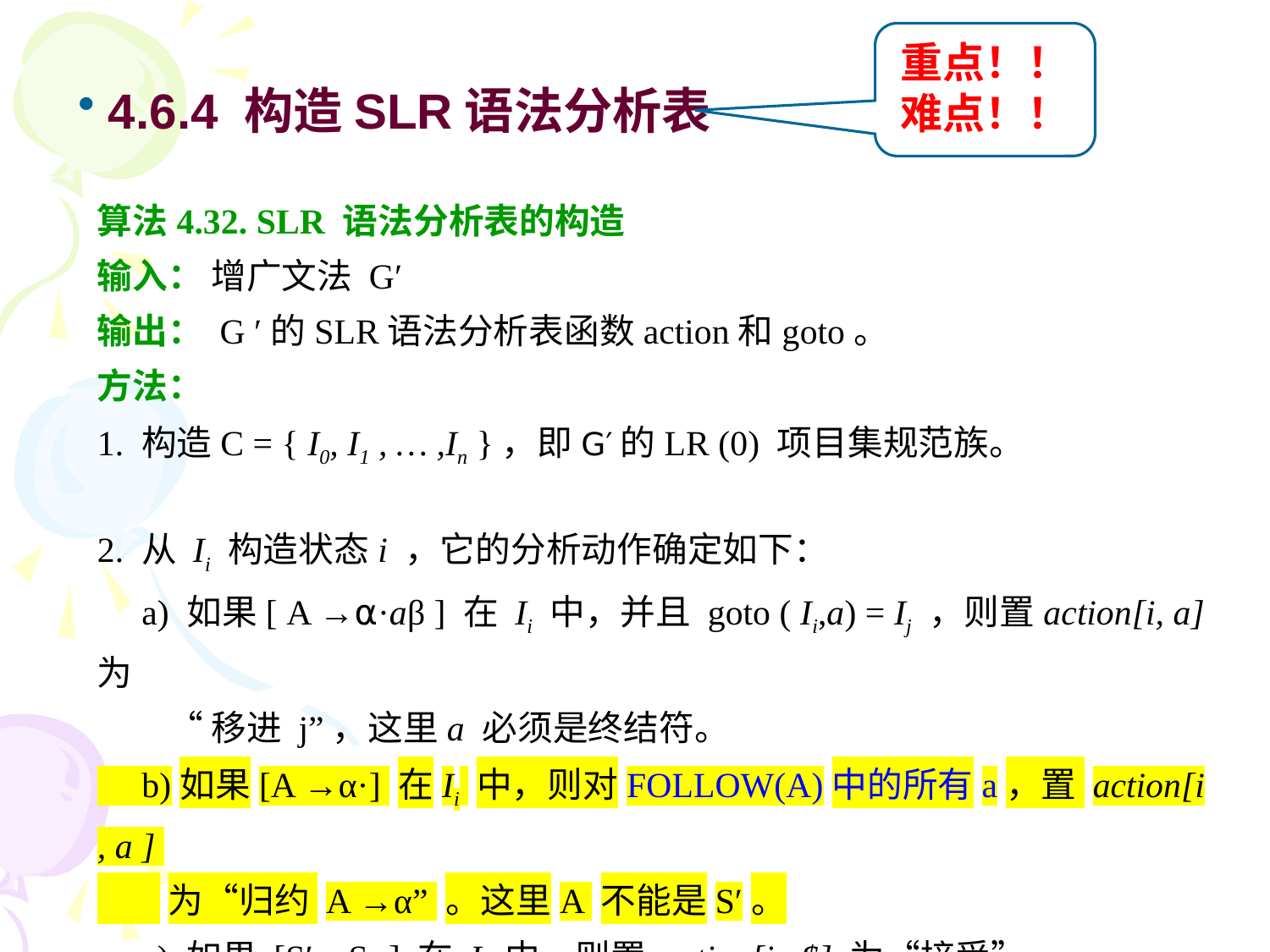

重点！！
难点！！
 4.6.4 构造SLR语法分析表
算法4.32. SLR 语法分析表的构造
输入： 增广文法 G′
输出： G ′的SLR语法分析表函数action和goto。
方法：
1. 构造C = { I0, I1 , … ,In }，即G′的LR (0) 项目集规范族。

2. 从 Ii 构造状态i ，它的分析动作确定如下：
     a) 如果[ A →α·aβ ] 在 Ii 中，并且 goto ( Ii,a) = Ij ，则置action[i, a] 为
         “移进 j”，这里a 必须是终结符。
     b)如果[A →α·] 在Ii 中，则对FOLLOW(A)中的所有a，置 action[i , a ]
        为“归约 A →α” 。这里A 不能是S′。
     c) 如果 [S′→S· ] 在 Ii 中，则置 action[i , $] 为“接受”。
157